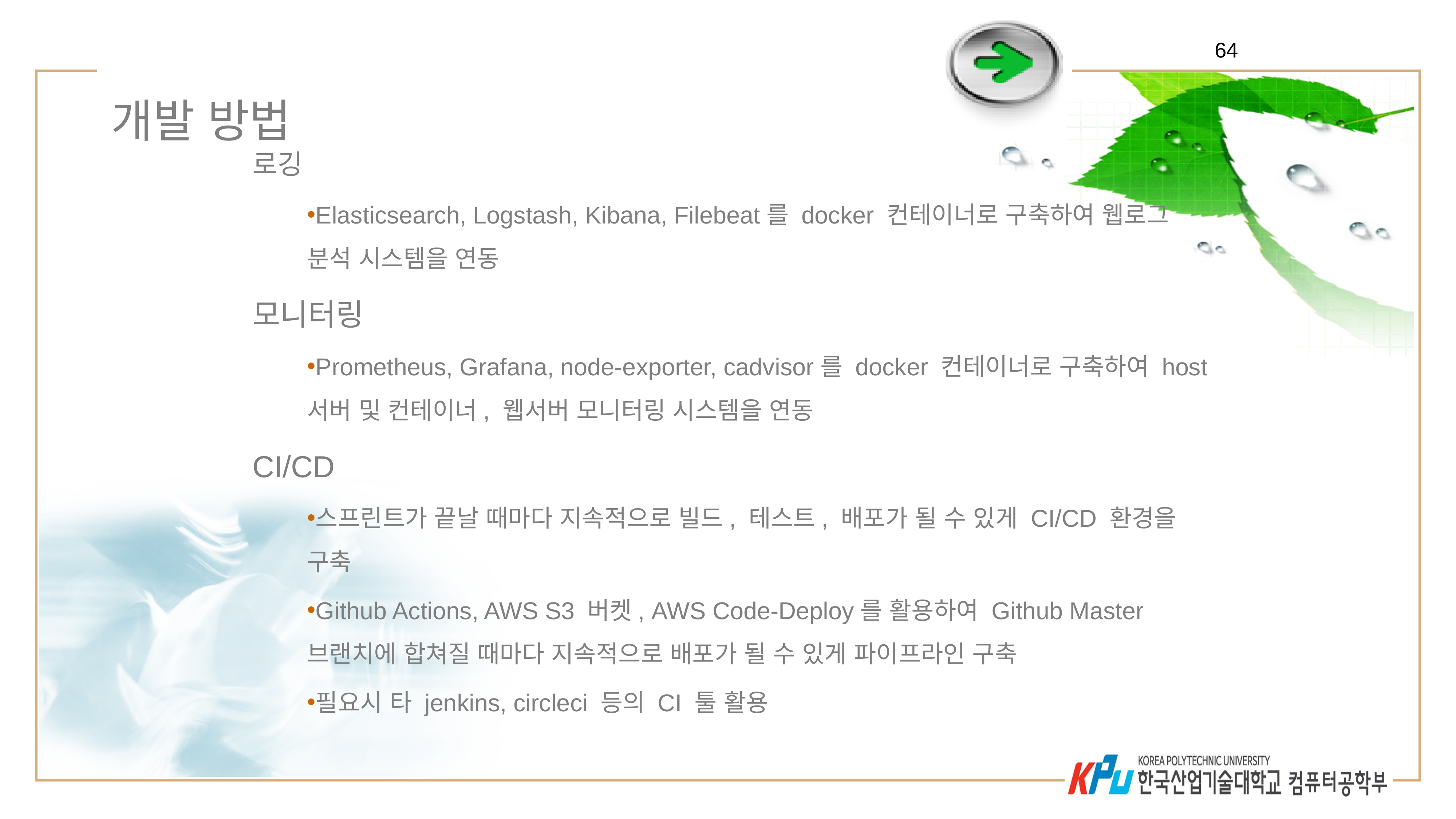

64
# 개발 방법

로깅
Elasticsearch, Logstash, Kibana, Filebeat를 docker 컨테이너로 구축하여 웹로그 분석 시스템을 연동
모니터링
Prometheus, Grafana, node-exporter, cadvisor를 docker 컨테이너로 구축하여 host 서버 및 컨테이너, 웹서버 모니터링 시스템을 연동
CI/CD
스프린트가 끝날 때마다 지속적으로 빌드, 테스트, 배포가 될 수 있게 CI/CD 환경을 구축
Github Actions, AWS S3 버켓, AWS Code-Deploy를 활용하여 Github Master 브랜치에 합쳐질 때마다 지속적으로 배포가 될 수 있게 파이프라인 구축
필요시 타 jenkins, circleci 등의 CI 툴 활용